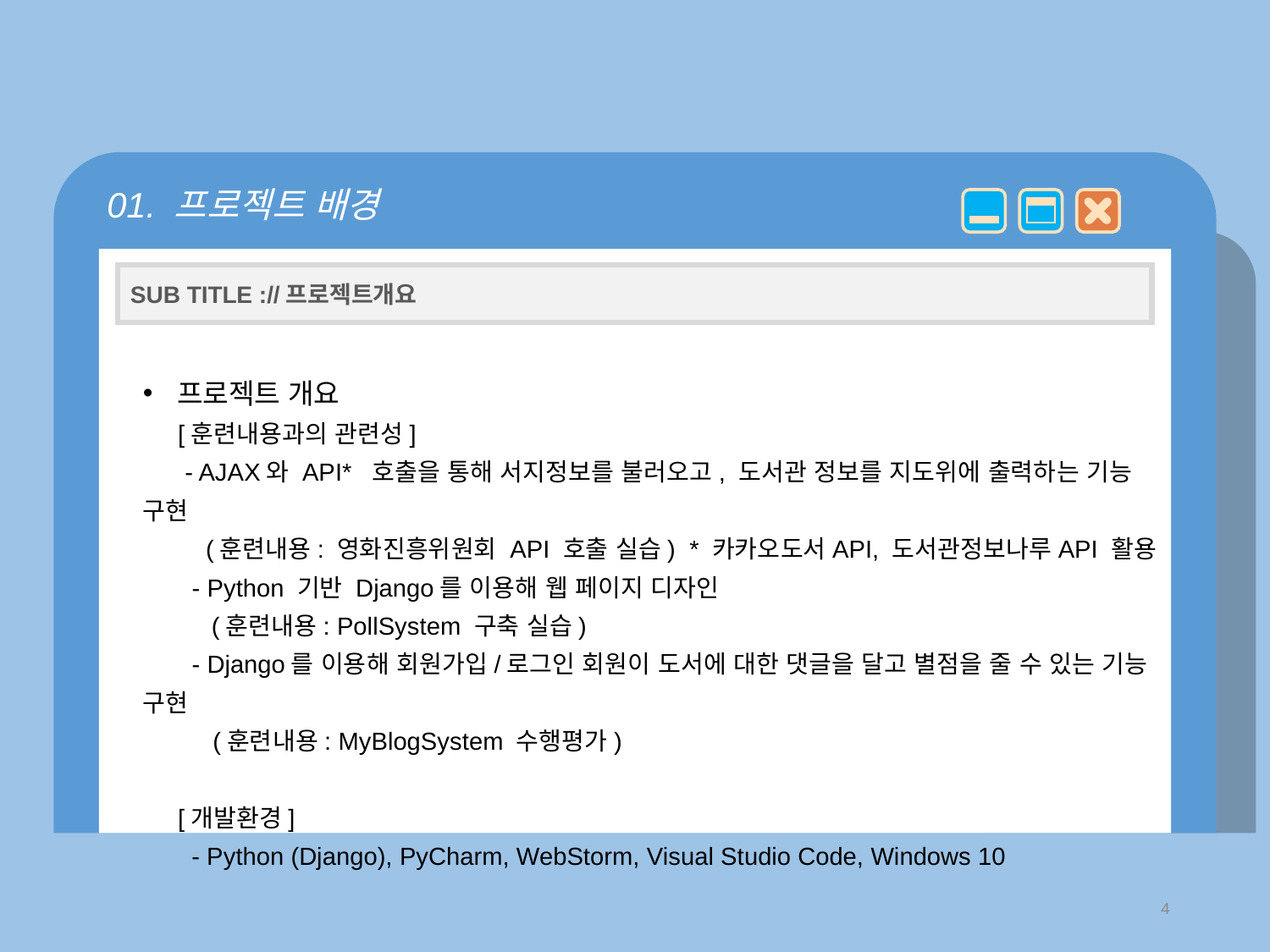

01. 프로젝트 배경

SUB TITLE ://프로젝트개요
프로젝트 개요
     [훈련내용과의 관련성]
      - AJAX와 API*  호출을 통해 서지정보를 불러오고, 도서관 정보를 지도위에 출력하는 기능 구현
         (훈련내용: 영화진흥위원회 API 호출 실습)  * 카카오도서API, 도서관정보나루API 활용
       - Python 기반 Django를 이용해 웹 페이지 디자인
         (훈련내용: PollSystem 구축 실습)
       - Django를 이용해 회원가입/로그인 회원이 도서에 대한 댓글을 달고 별점을 줄 수 있는 기능 구현
          (훈련내용: MyBlogSystem 수행평가)

     [개발환경]
       - Python (Django), PyCharm, WebStorm, Visual Studio Code, Windows 10

4